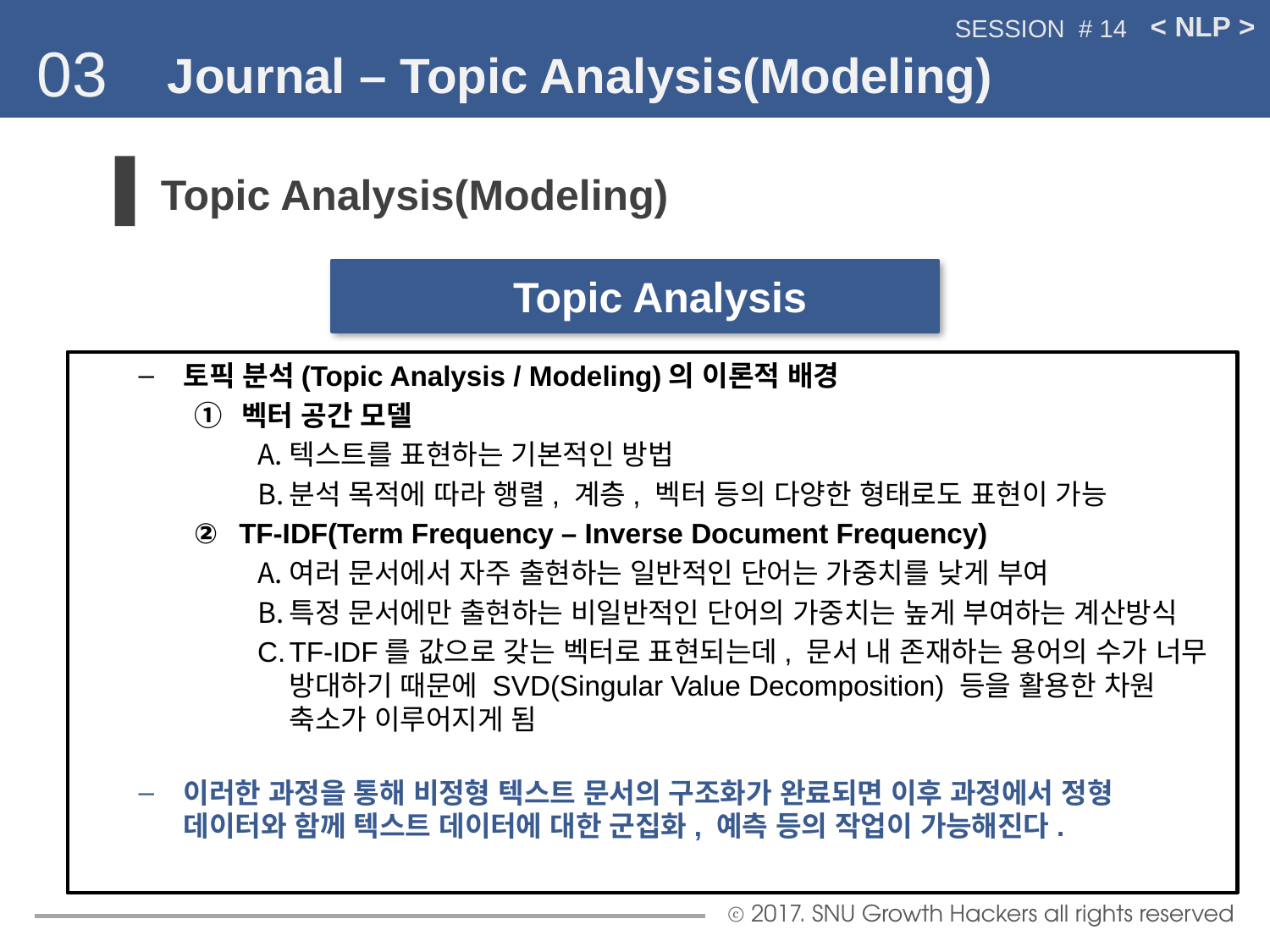

< NLP >
SESSION  # 14
03
Journal – Topic Analysis(Modeling)

Topic Analysis(Modeling)
Topic Analysis
토픽 분석(Topic Analysis / Modeling)의 이론적 배경
벡터 공간 모델
텍스트를 표현하는 기본적인 방법
분석 목적에 따라 행렬, 계층, 벡터 등의 다양한 형태로도 표현이 가능
TF-IDF(Term Frequency – Inverse Document Frequency)
여러 문서에서 자주 출현하는 일반적인 단어는 가중치를 낮게 부여
특정 문서에만 출현하는 비일반적인 단어의 가중치는 높게 부여하는 계산방식
TF-IDF를 값으로 갖는 벡터로 표현되는데, 문서 내 존재하는 용어의 수가 너무 방대하기 때문에 SVD(Singular Value Decomposition) 등을 활용한 차원 축소가 이루어지게 됨
이러한 과정을 통해 비정형 텍스트 문서의 구조화가 완료되면 이후 과정에서 정형 데이터와 함께 텍스트 데이터에 대한 군집화, 예측 등의 작업이 가능해진다.

ⓒ 2017. SNU Growth Hackers all rights reserved